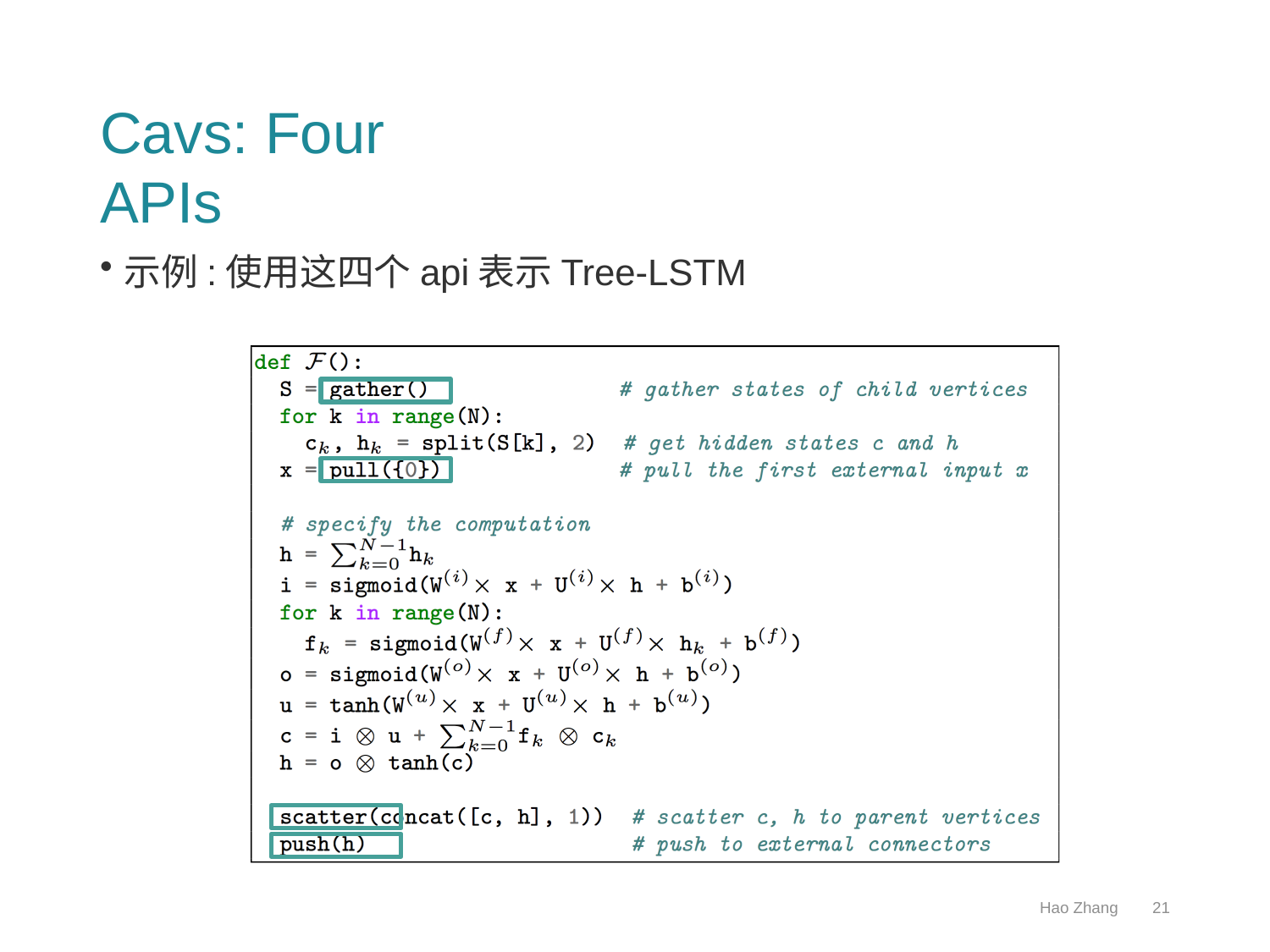

# Cavs: Four APIs
示例:使用这四个api表示Tree-LSTM

Hao Zhang
21